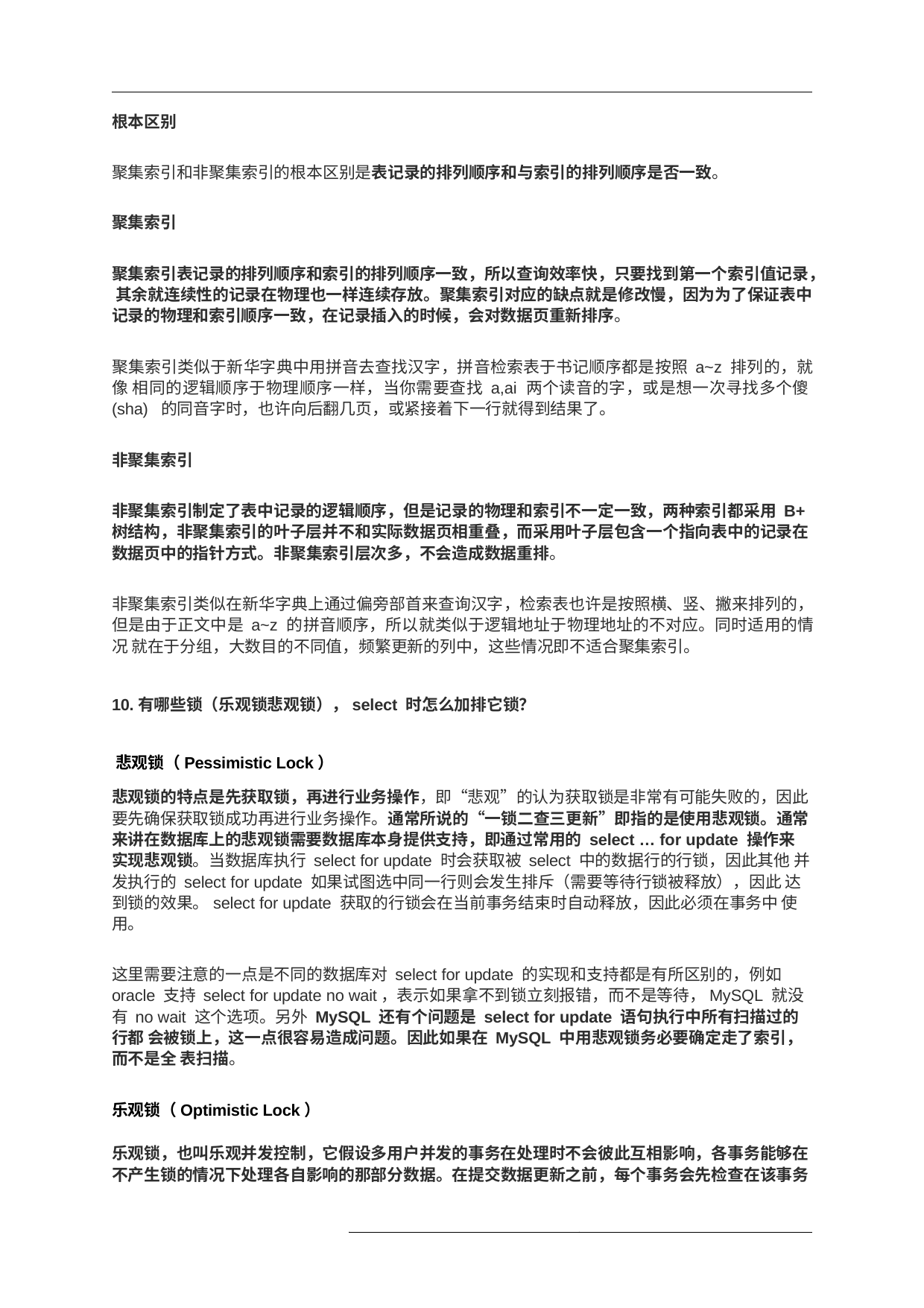

根本区别
聚集索引和非聚集索引的根本区别是表记录的排列顺序和与索引的排列顺序是否一致。 聚集索引

聚集索引表记录的排列顺序和索引的排列顺序一致，所以查询效率快，只要找到第一个索引值记录， 其余就连续性的记录在物理也一样连续存放。聚集索引对应的缺点就是修改慢，因为为了保证表中 记录的物理和索引顺序一致，在记录插入的时候，会对数据页重新排序。

聚集索引类似于新华字典中用拼音去查找汉字，拼音检索表于书记顺序都是按照 a~z 排列的，就像 相同的逻辑顺序于物理顺序一样，当你需要查找 a,ai 两个读音的字，或是想一次寻找多个傻(sha)  的同音字时，也许向后翻几页，或紧接着下一行就得到结果了。

非聚集索引

非聚集索引制定了表中记录的逻辑顺序，但是记录的物理和索引不一定一致，两种索引都采用 B+  树结构，非聚集索引的叶子层并不和实际数据页相重叠，而采用叶子层包含一个指向表中的记录在 数据页中的指针方式。非聚集索引层次多，不会造成数据重排。

非聚集索引类似在新华字典上通过偏旁部首来查询汉字，检索表也许是按照横、竖、撇来排列的， 但是由于正文中是 a~z 的拼音顺序，所以就类似于逻辑地址于物理地址的不对应。同时适用的情况 就在于分组，大数目的不同值，频繁更新的列中，这些情况即不适合聚集索引。
10.有哪些锁（乐观锁悲观锁），select 时怎么加排它锁？  悲观锁（Pessimistic Lock）
悲观锁的特点是先获取锁，再进行业务操作，即“悲观”的认为获取锁是非常有可能失败的，因此 要先确保获取锁成功再进行业务操作。通常所说的“一锁二查三更新”即指的是使用悲观锁。通常 来讲在数据库上的悲观锁需要数据库本身提供支持，即通过常用的 select … for update 操作来 实现悲观锁。当数据库执行 select for update 时会获取被 select 中的数据行的行锁，因此其他 并发执行的 select for update 如果试图选中同一行则会发生排斥（需要等待行锁被释放），因此 达到锁的效果。select for update 获取的行锁会在当前事务结束时自动释放，因此必须在事务中 使用。

这里需要注意的一点是不同的数据库对 select for update 的实现和支持都是有所区别的，例如 oracle 支持 select for update no wait，表示如果拿不到锁立刻报错，而不是等待，MySQL 就没 有 no wait 这个选项。另外 MySQL 还有个问题是 select for update 语句执行中所有扫描过的行都 会被锁上，这一点很容易造成问题。因此如果在 MySQL 中用悲观锁务必要确定走了索引，而不是全 表扫描。

乐观锁（Optimistic Lock）

乐观锁，也叫乐观并发控制，它假设多用户并发的事务在处理时不会彼此互相影响，各事务能够在 不产生锁的情况下处理各自影响的那部分数据。在提交数据更新之前，每个事务会先检查在该事务